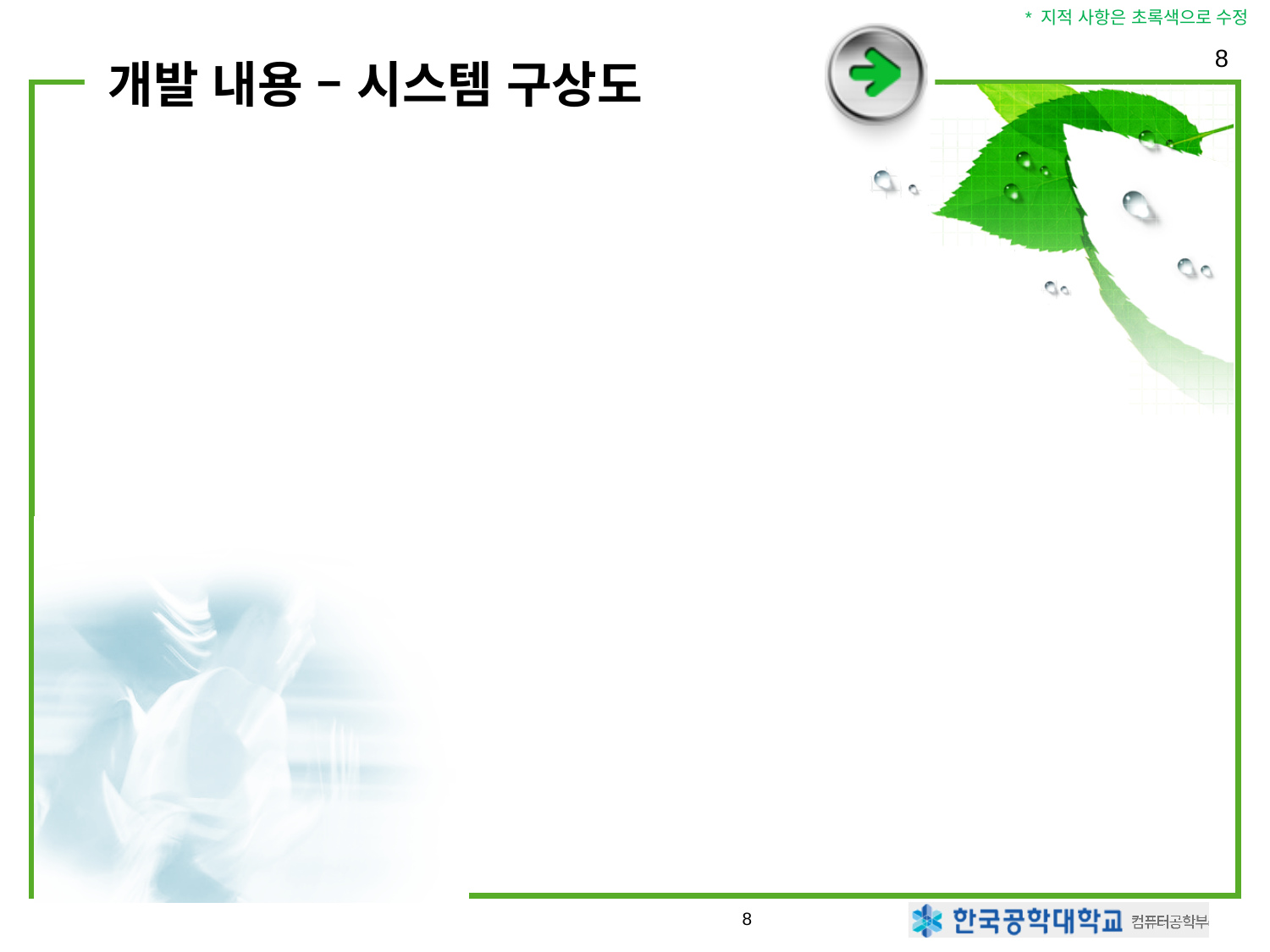

* 지적 사항은 초록색으로 수정
8
# 개발 내용 – 시스템 구상도